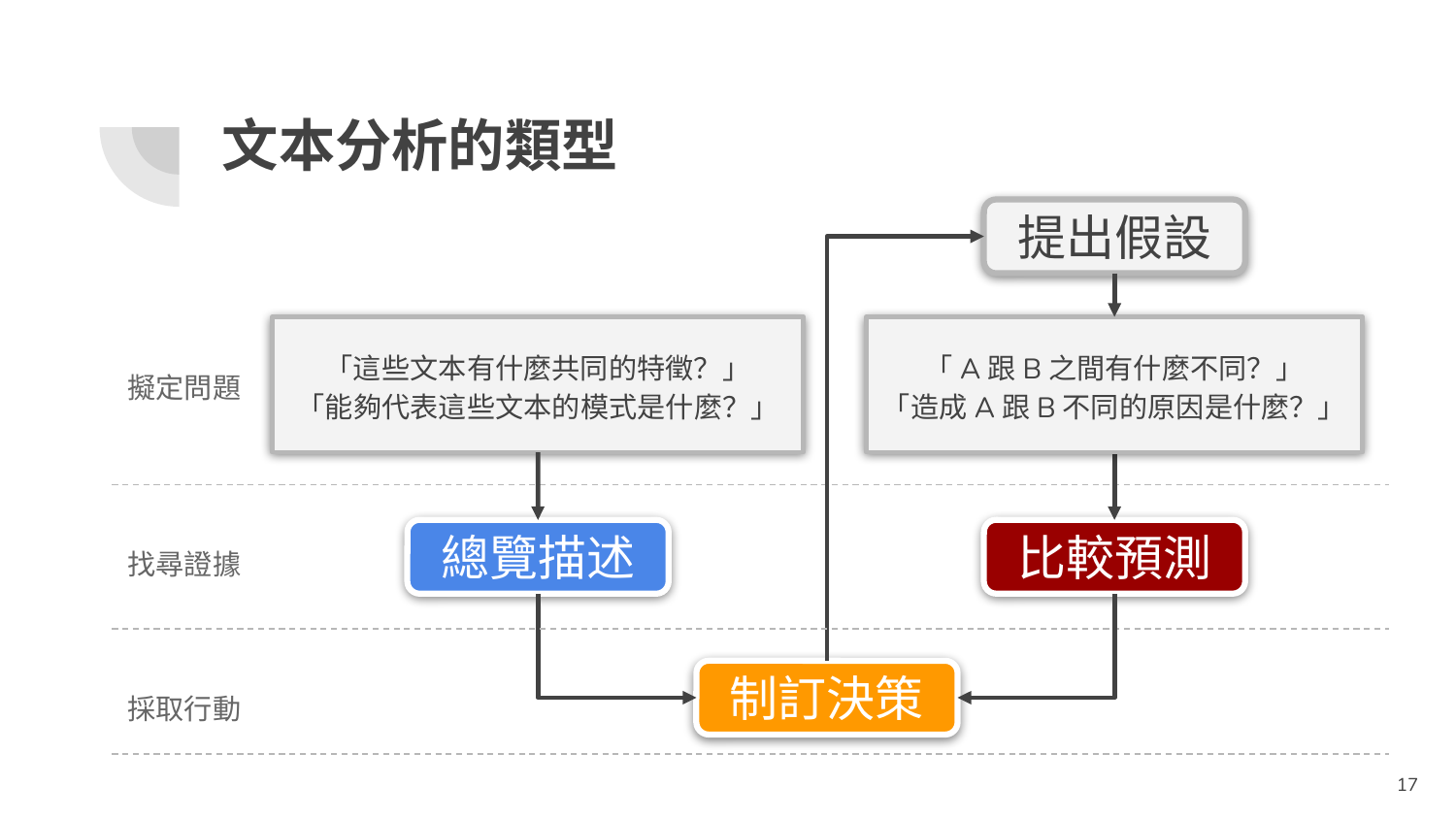

# 文本分析的類型
提出假設
「這些文本有什麼共同的特徵？」
「能夠代表這些文本的模式是什麼？」
「A跟B之間有什麼不同？」
「造成A跟B不同的原因是什麼？」
擬定問題
比較預測
總覽描述
找尋證據
制訂決策
採取行動
17